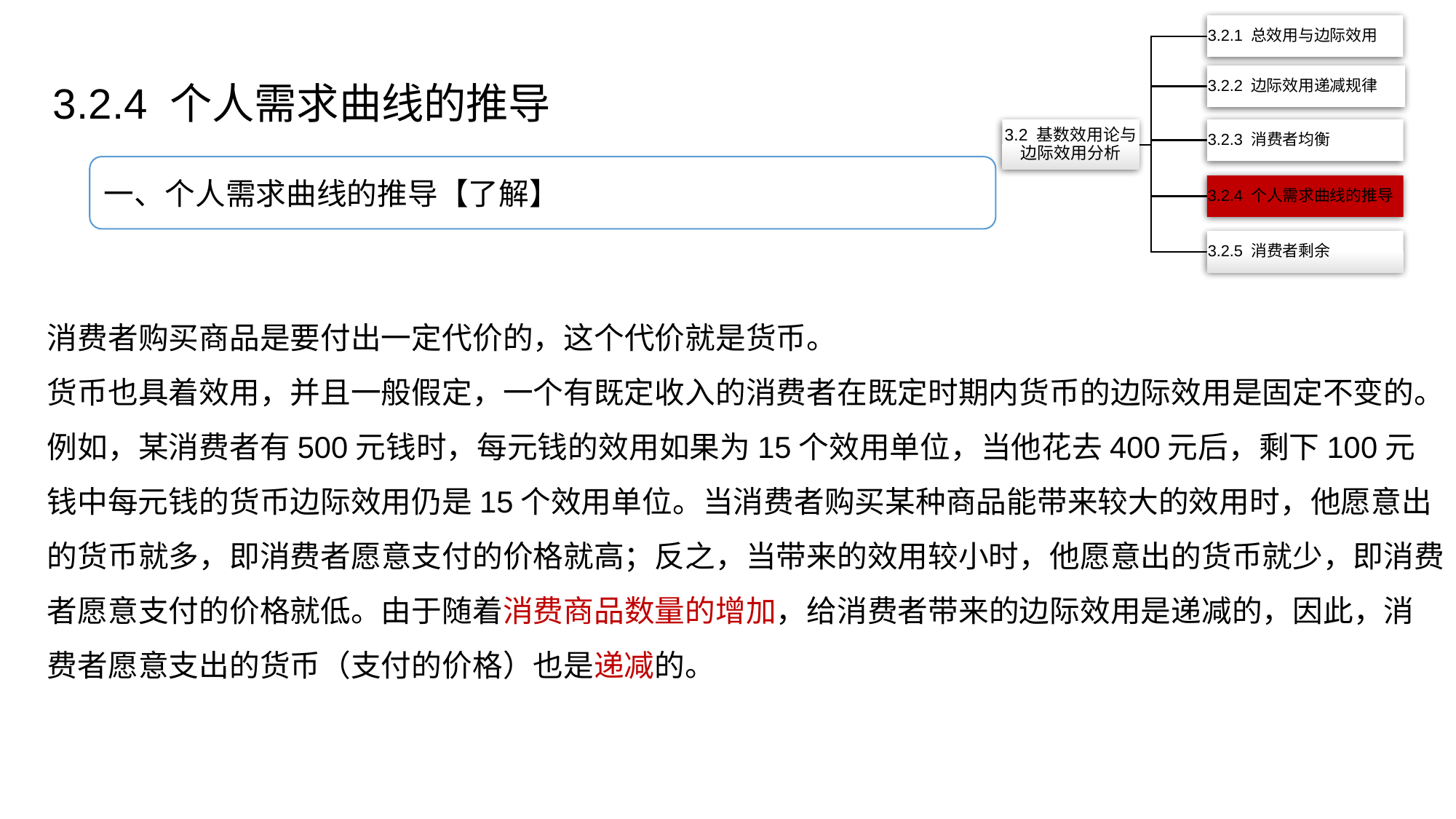

3.2 基数效用论与边际效用分析
3.2.1 总效用与边际效用
3.2.2 边际效用递减规律
3.2.3 消费者均衡
3.2.4 个人需求曲线的推导
3.2.5 消费者剩余

3.2.4 个人需求曲线的推导
一、个人需求曲线的推导【了解】
消费者购买商品是要付出一定代价的，这个代价就是货币。
货币也具着效用，并且一般假定，一个有既定收入的消费者在既定时期内货币的边际效用是固定不变的。例如，某消费者有500元钱时，每元钱的效用如果为15个效用单位，当他花去400元后，剩下100元钱中每元钱的货币边际效用仍是15个效用单位。当消费者购买某种商品能带来较大的效用时，他愿意出的货币就多，即消费者愿意支付的价格就高；反之，当带来的效用较小时，他愿意出的货币就少，即消费者愿意支付的价格就低。由于随着消费商品数量的增加，给消费者带来的边际效用是递减的，因此，消费者愿意支出的货币（支付的价格）也是递减的。